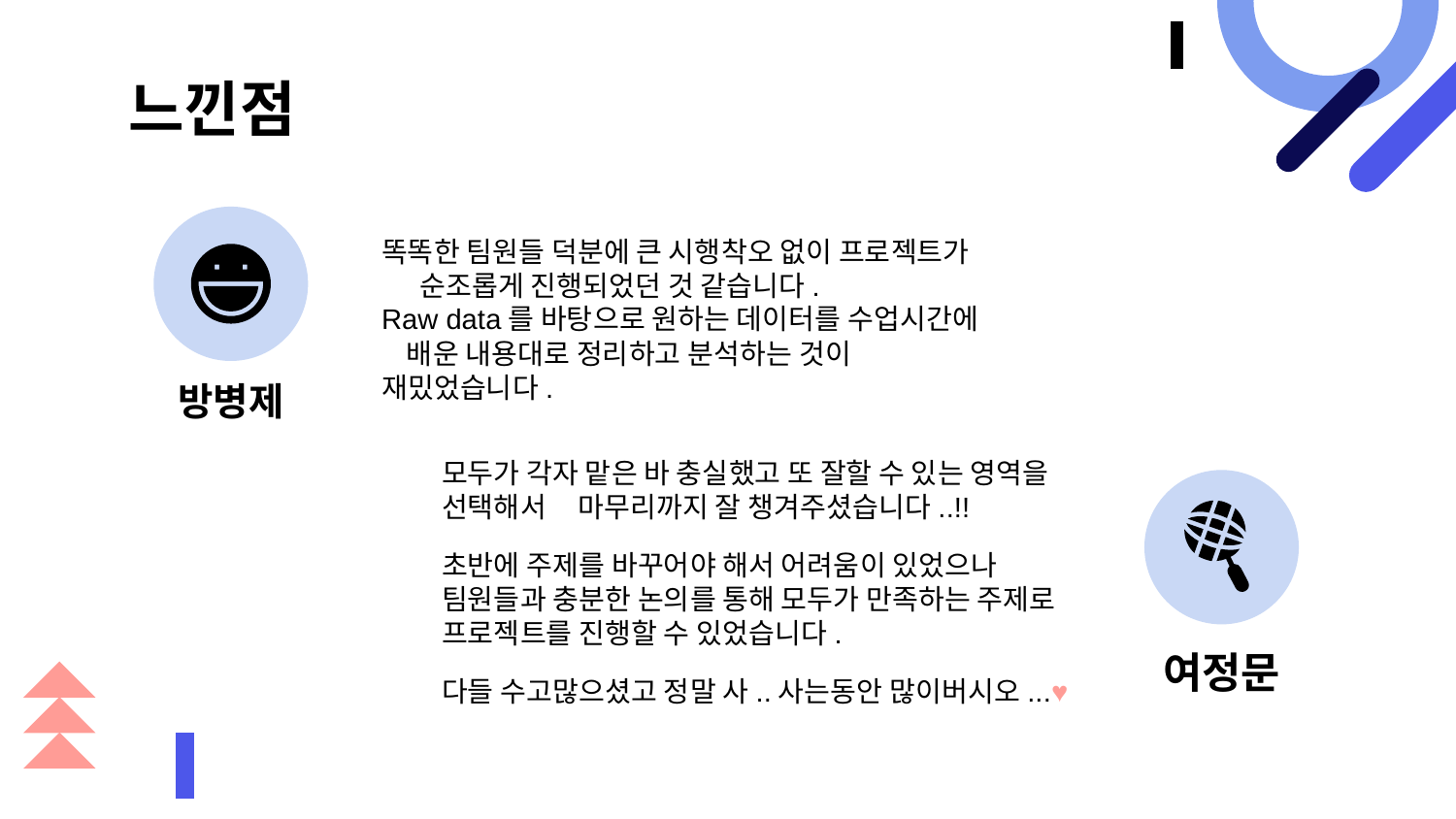

# 느낀점

똑똑한 팀원들 덕분에 큰 시행착오 없이 프로젝트가          순조롭게 진행되었던 것 같습니다.
Raw data를 바탕으로 원하는 데이터를 수업시간에       배운 내용대로 정리하고 분석하는 것이 재밌었습니다.

방병제
모두가 각자 맡은 바 충실했고 또 잘할 수 있는 영역을 선택해서     마무리까지 잘 챙겨주셨습니다..!!
초반에 주제를 바꾸어야 해서 어려움이 있었으나
팀원들과 충분한 논의를 통해 모두가 만족하는 주제로
프로젝트를 진행할 수 있었습니다.
다들 수고많으셨고 정말 사..사는동안 많이버시오...♥

여정문